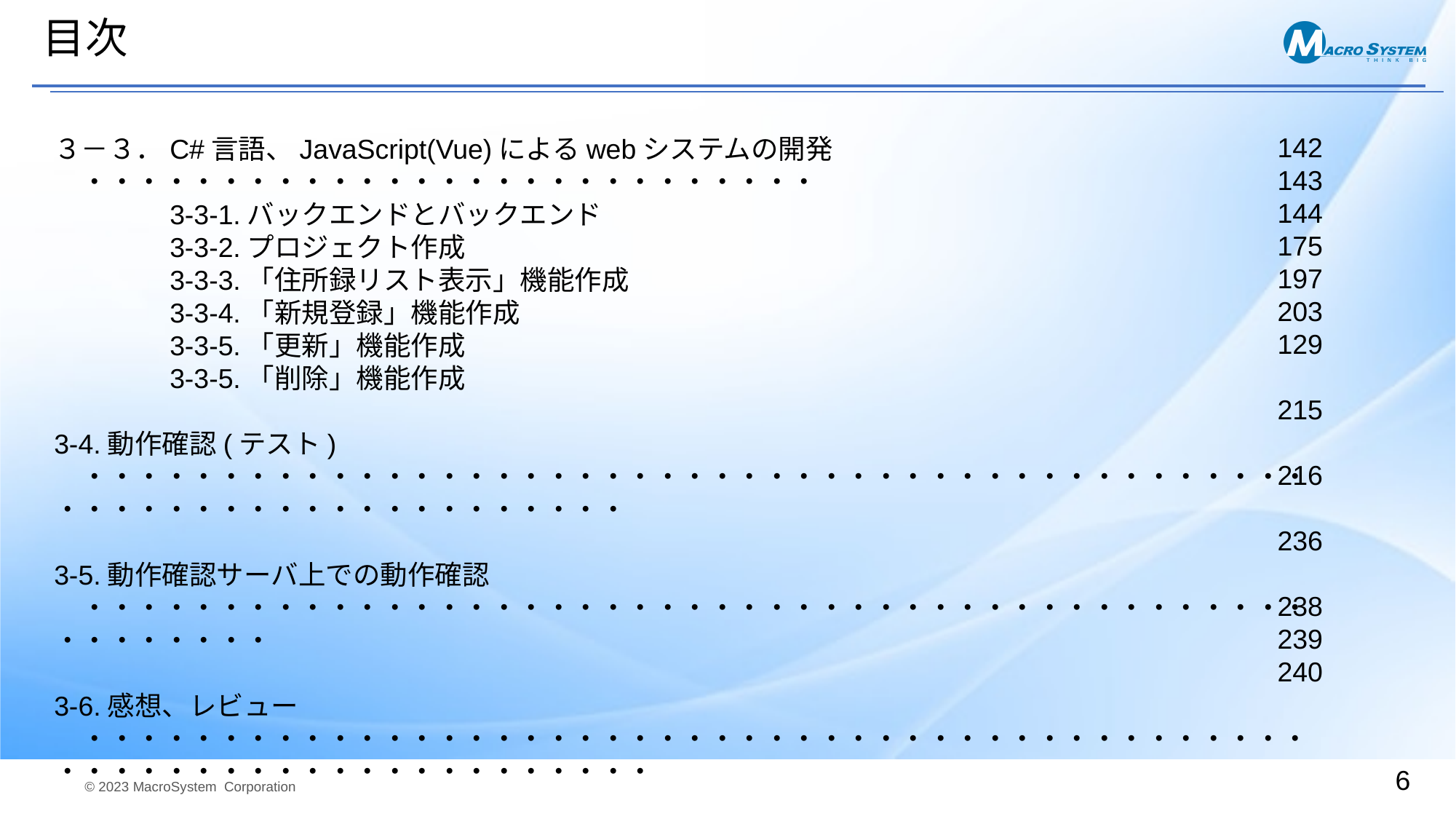

# 目次
142
143
144
175
197
203
129

215

216

236

238
239
240
３－３．C#言語、JavaScript(Vue)によるwebシステムの開発　　　・・・・・・・・・・・・・・・・・・・・・・・・・・・
　　　　3-3-1.バックエンドとバックエンド
　　　　3-3-2.プロジェクト作成
　　　　3-3-3.「住所録リスト表示」機能作成
　　　　3-3-4.「新規登録」機能作成
　　　　3-3-5.「更新」機能作成
　　　　3-3-5.「削除」機能作成

3-4.動作確認(テスト)　・・・・・・・・・・・・・・・・・・・・・・・・・・・・・・・・・・・・・・・・・・・・・・・・・・・・・・・・・・・・・・・・・・

3-5.動作確認サーバ上での動作確認　・・・・・・・・・・・・・・・・・・・・・・・・・・・・・・・・・・・・・・・・・・・・・・・・・・・・・

3-6.感想、レビュー　　・・・・・・・・・・・・・・・・・・・・・・・・・・・・・・・・・・・・・・・・・・・・・・・・・・・・・・・・・・・・・・・・・・・

付録　　　　　　　　　・・・・・・・・・・・・・・・・・・・・・・・・・・・・・・・・・・・・・・・・・・・・・・・・・・・・・・・・・・・・・・・・・・・・・・・
【付録】 LinQによるデータ操作
【付録】入力チェック「vee-validate」